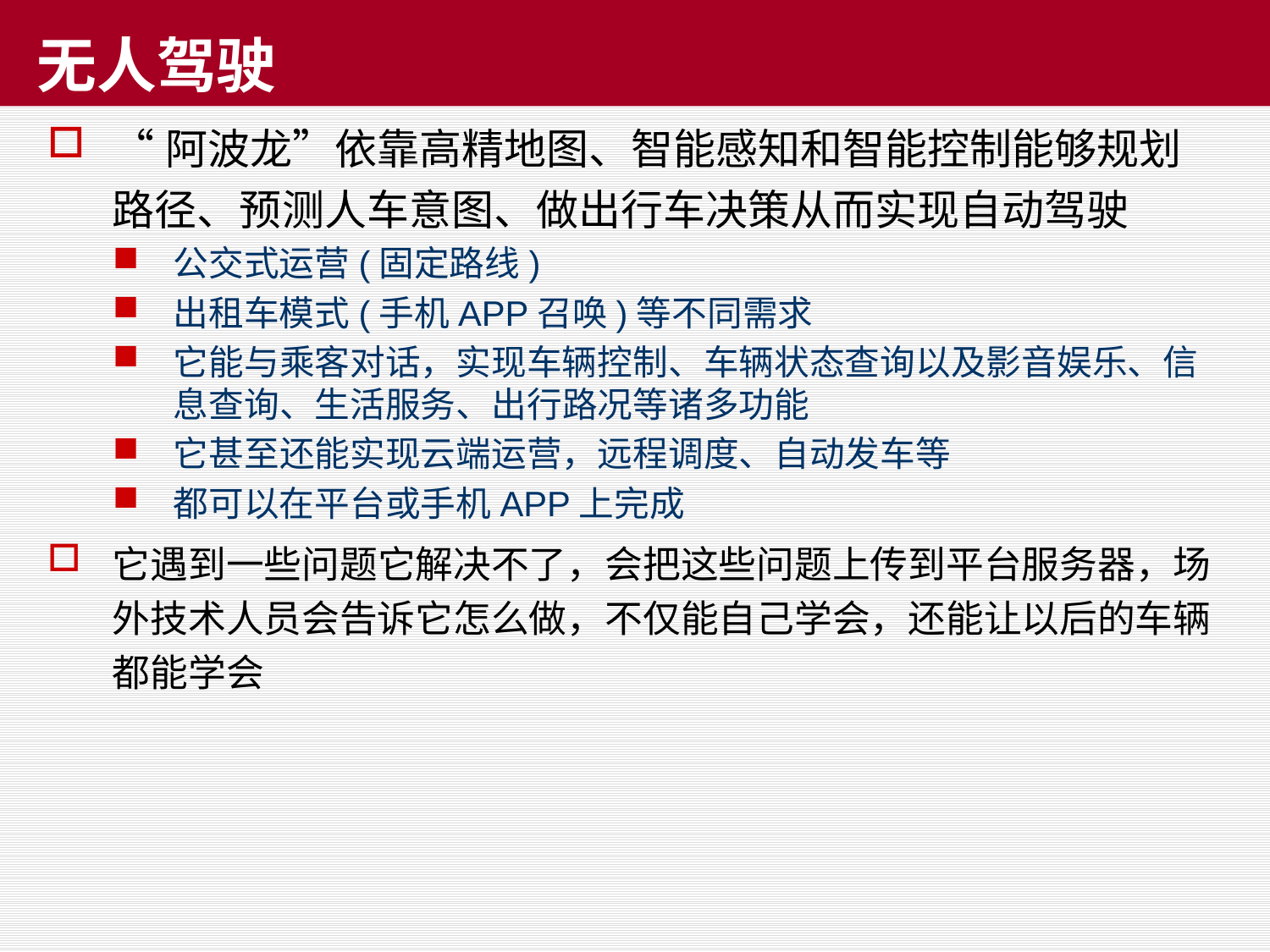

# 无人驾驶
“阿波龙”依靠高精地图、智能感知和智能控制能够规划路径、预测人车意图、做出行车决策从而实现自动驾驶
公交式运营(固定路线)
出租车模式(手机APP召唤)等不同需求
它能与乘客对话，实现车辆控制、车辆状态查询以及影音娱乐、信息查询、生活服务、出行路况等诸多功能
它甚至还能实现云端运营，远程调度、自动发车等
都可以在平台或手机APP上完成
它遇到一些问题它解决不了，会把这些问题上传到平台服务器，场外技术人员会告诉它怎么做，不仅能自己学会，还能让以后的车辆都能学会